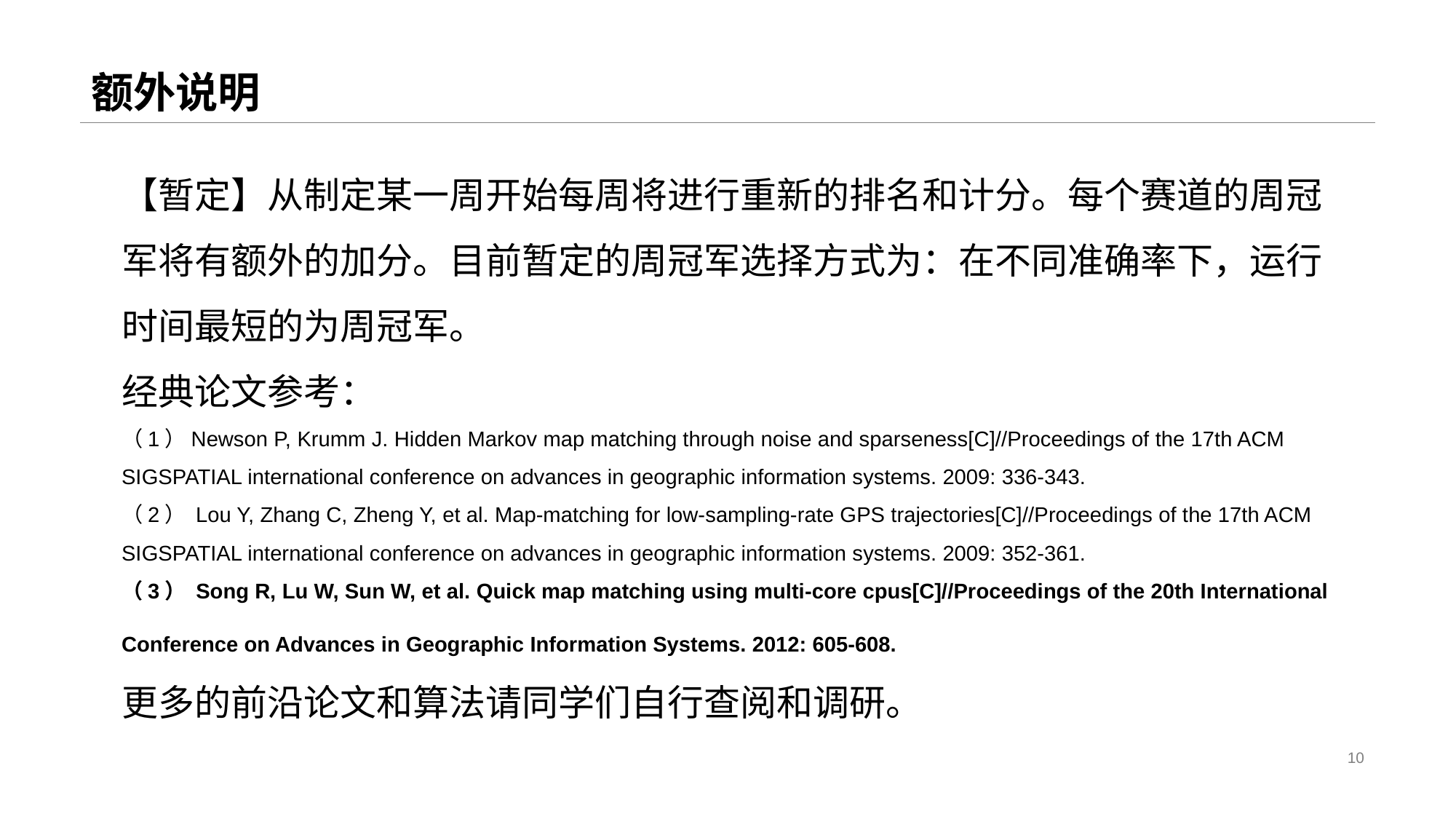

# 额外说明
【暂定】从制定某一周开始每周将进行重新的排名和计分。每个赛道的周冠军将有额外的加分。目前暂定的周冠军选择方式为：在不同准确率下，运行时间最短的为周冠军。
经典论文参考：
（1）Newson P, Krumm J. Hidden Markov map matching through noise and sparseness[C]//Proceedings of the 17th ACM SIGSPATIAL international conference on advances in geographic information systems. 2009: 336-343.
（2） Lou Y, Zhang C, Zheng Y, et al. Map-matching for low-sampling-rate GPS trajectories[C]//Proceedings of the 17th ACM SIGSPATIAL international conference on advances in geographic information systems. 2009: 352-361.
（3） Song R, Lu W, Sun W, et al. Quick map matching using multi-core cpus[C]//Proceedings of the 20th International Conference on Advances in Geographic Information Systems. 2012: 605-608.
更多的前沿论文和算法请同学们自行查阅和调研。
10